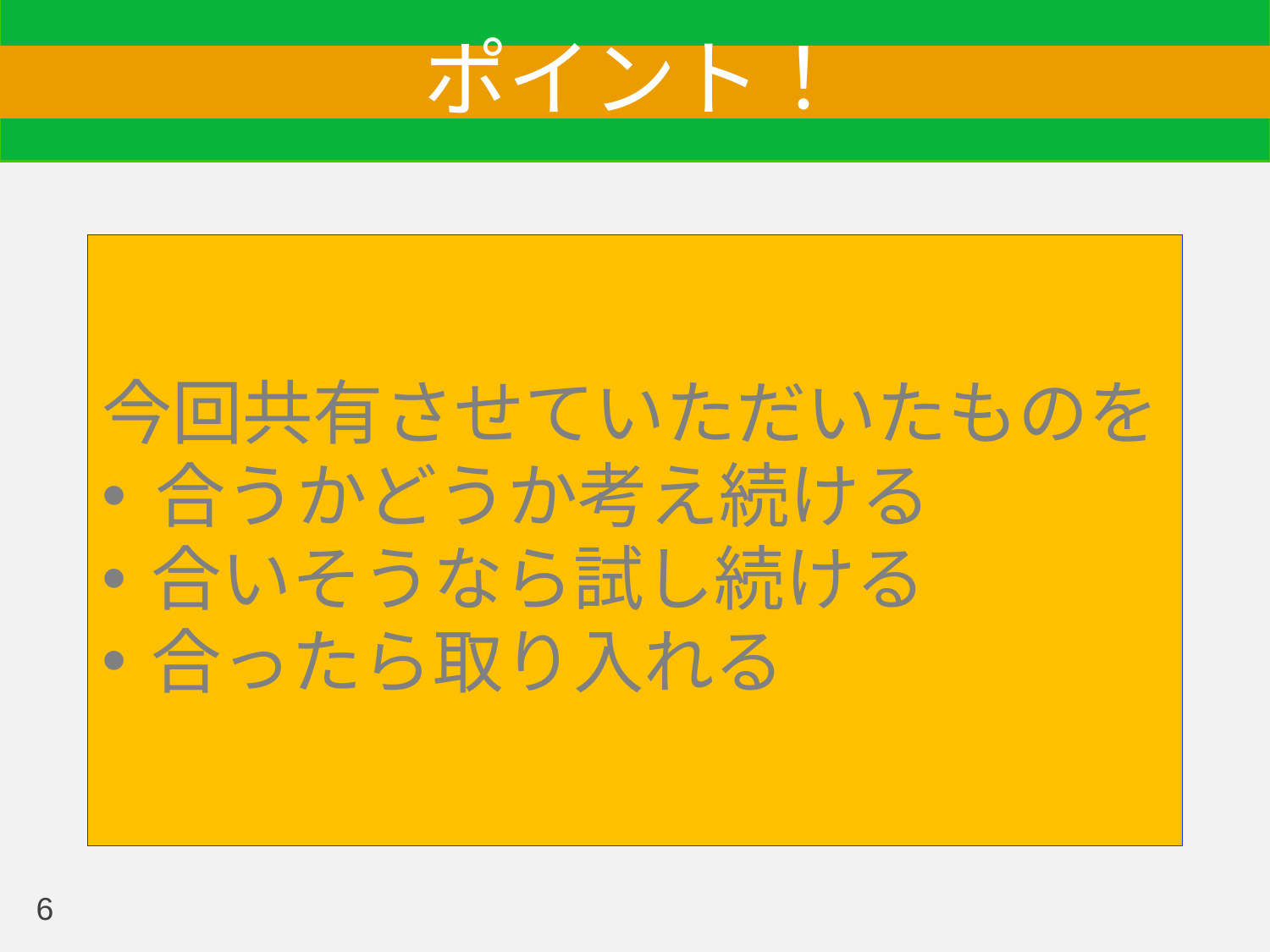

# ポイント！
今回共有させていただいたものを
合うかどうか考え続ける
合いそうなら試し続ける
合ったら取り入れる
6